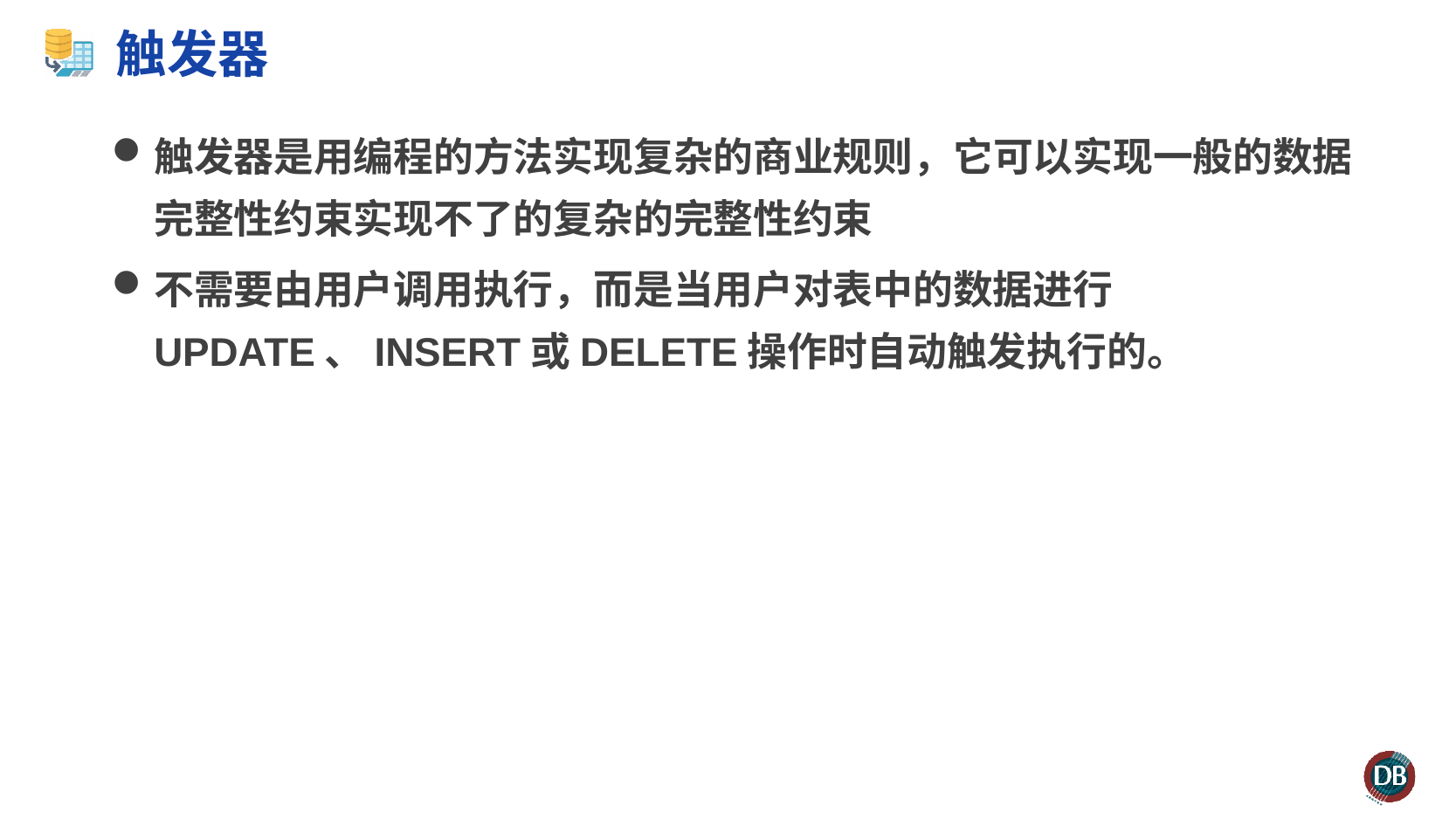

# 触发器
触发器是用编程的方法实现复杂的商业规则，它可以实现一般的数据完整性约束实现不了的复杂的完整性约束
不需要由用户调用执行，而是当用户对表中的数据进行UPDATE、INSERT或DELETE操作时自动触发执行的。